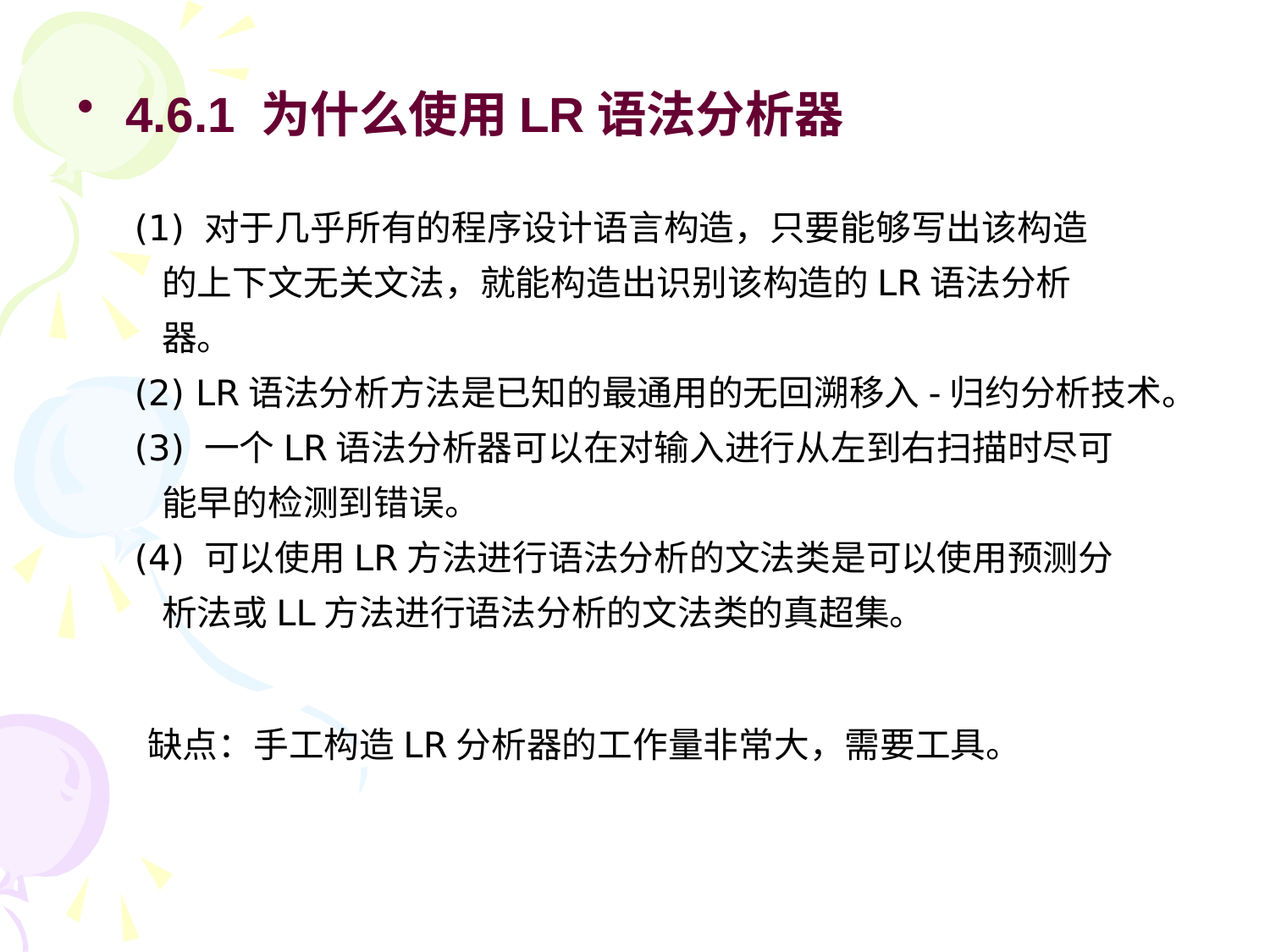

4.6.1 为什么使用LR语法分析器
      (1) 对于几乎所有的程序设计语言构造，只要能够写出该构造
           的上下文无关文法，就能构造出识别该构造的LR语法分析
           器。
      (2) LR语法分析方法是已知的最通用的无回溯移入-归约分析技术。
      (3) 一个LR语法分析器可以在对输入进行从左到右扫描时尽可
           能早的检测到错误。
      (4) 可以使用LR方法进行语法分析的文法类是可以使用预测分
           析法或LL方法进行语法分析的文法类的真超集。
缺点：手工构造LR分析器的工作量非常大，需要工具。
119